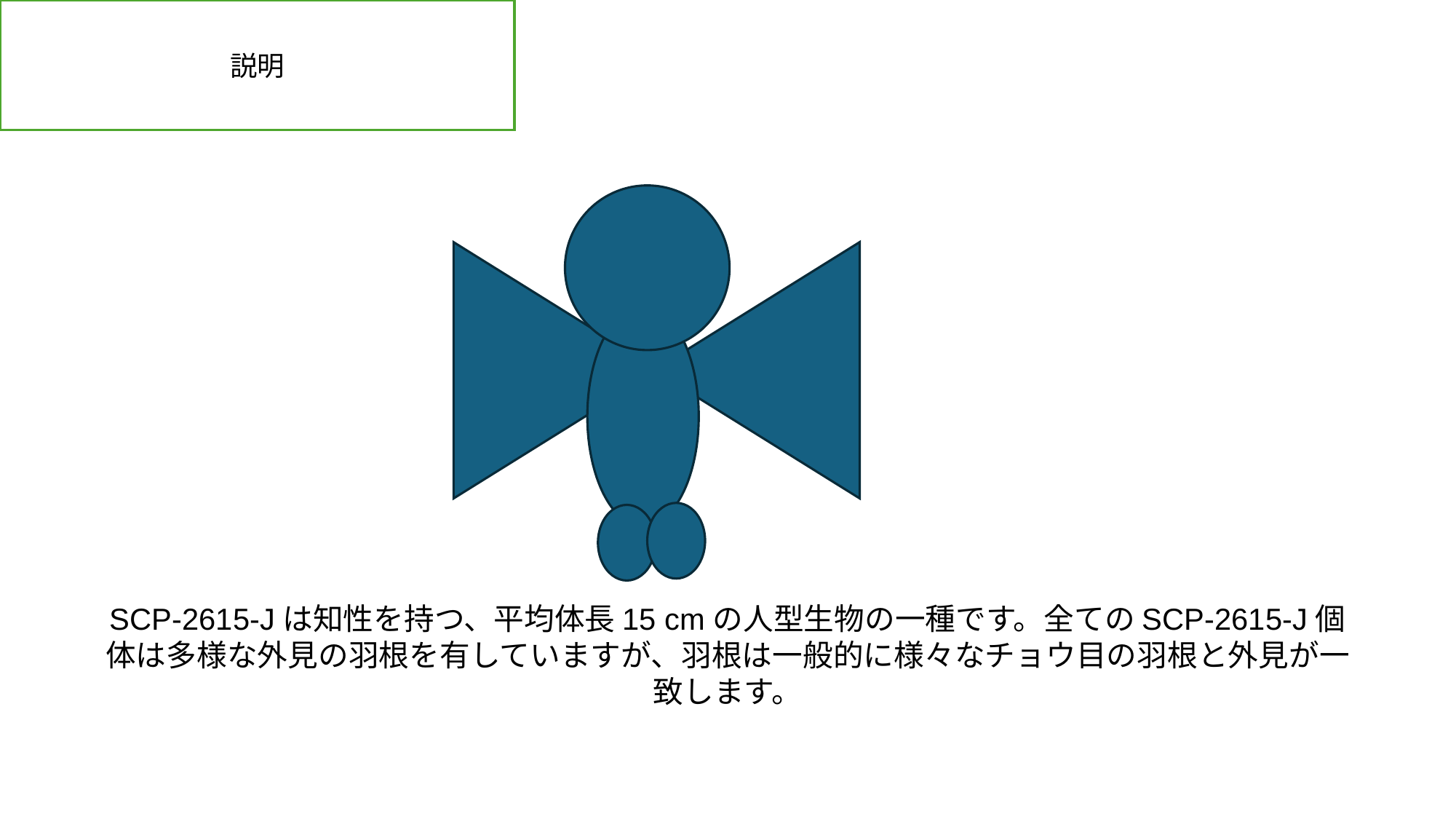

説明

SCP-2615-Jは知性を持つ、平均体長15 cmの人型生物の一種です。全てのSCP-2615-J個体は多様な外見の羽根を有していますが、羽根は一般的に様々なチョウ目の羽根と外見が一致します。